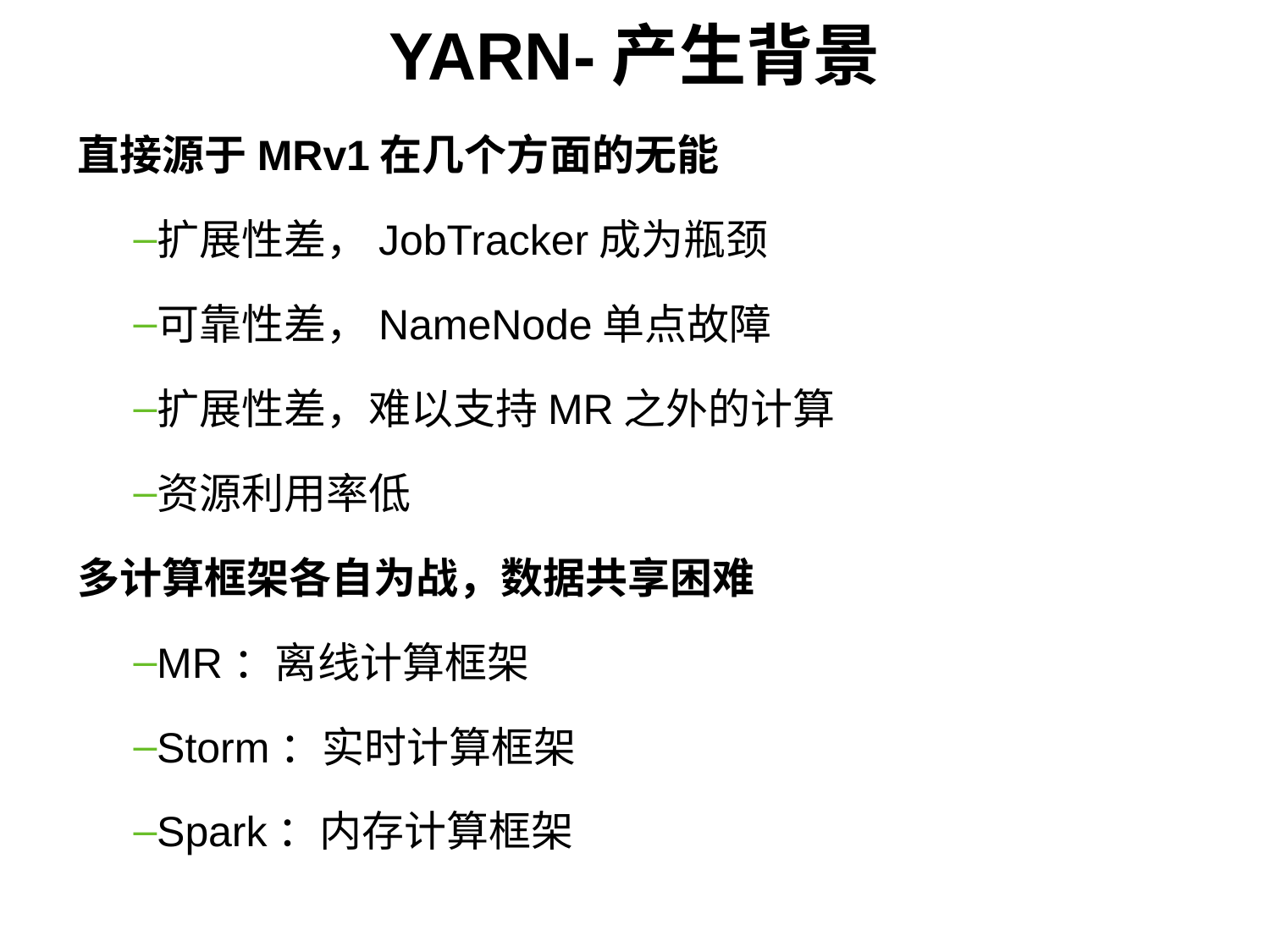

YARN-产生背景
直接源于MRv1在几个方面的无能
扩展性差，JobTracker成为瓶颈
可靠性差，NameNode单点故障
扩展性差，难以支持MR之外的计算
资源利用率低
多计算框架各自为战，数据共享困难
MR：离线计算框架
Storm：实时计算框架
Spark：内存计算框架